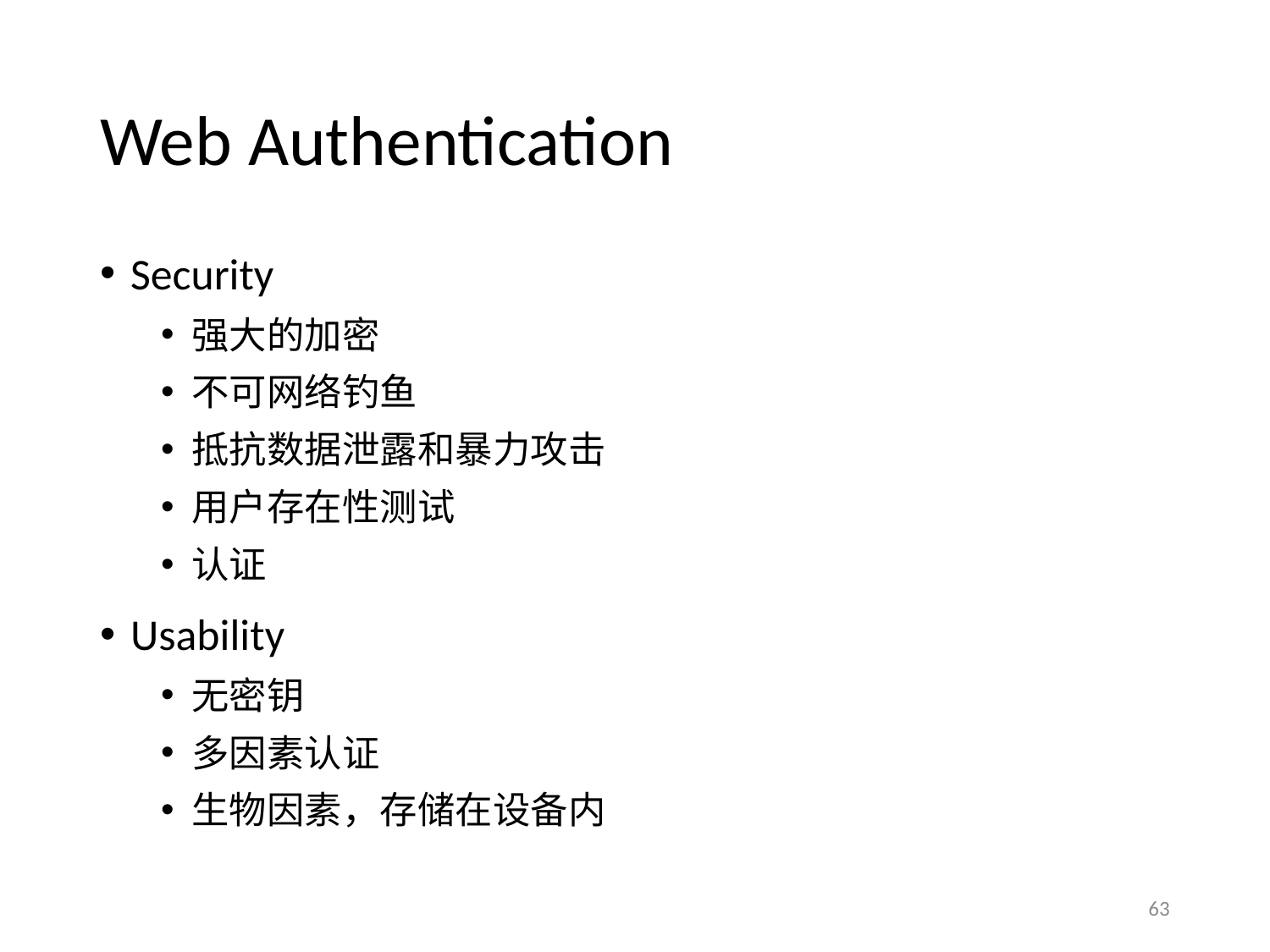

# Web Authentication
Security
强大的加密
不可网络钓鱼
抵抗数据泄露和暴力攻击
用户存在性测试
认证
Usability
无密钥
多因素认证
生物因素，存储在设备内
63